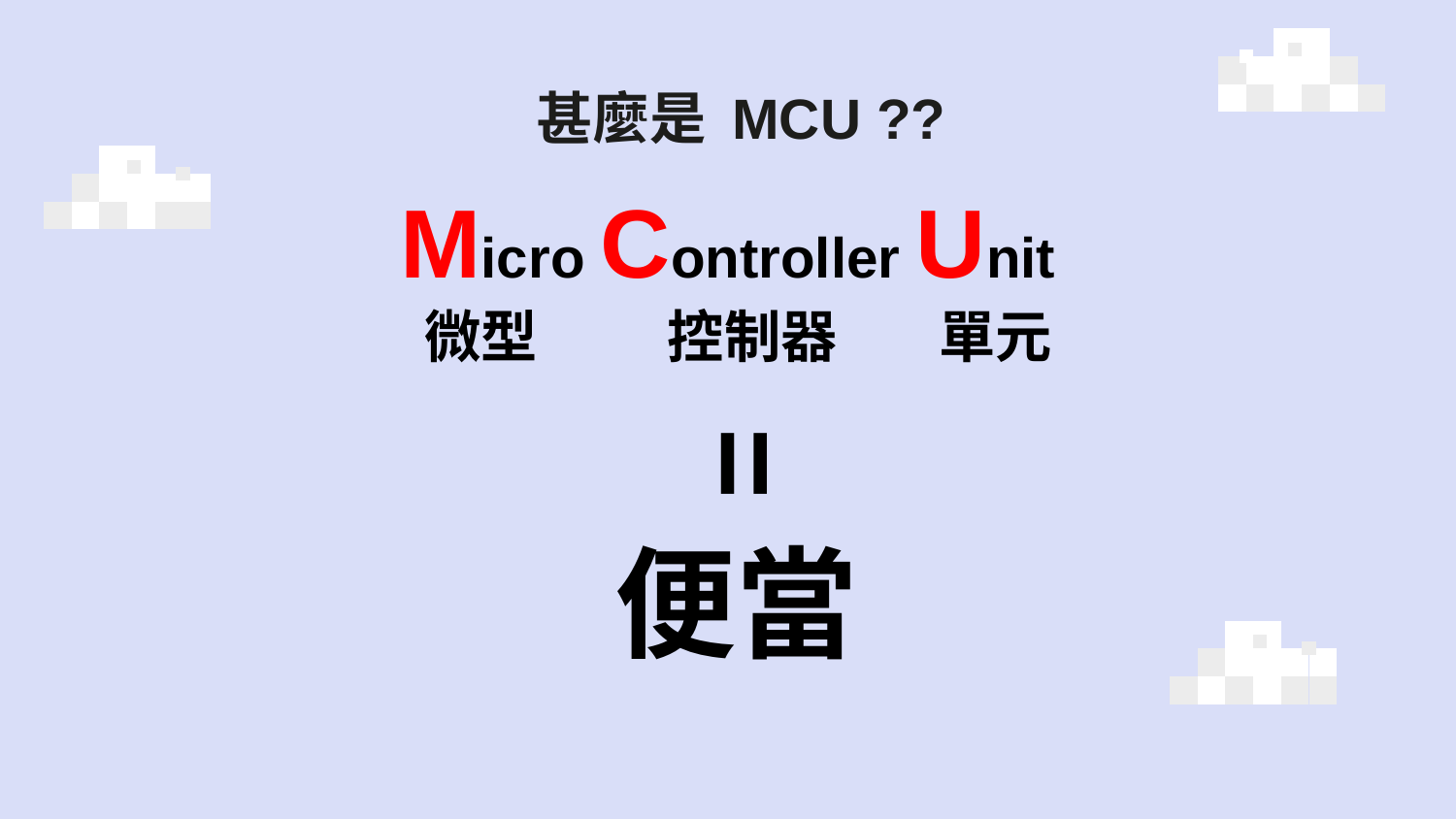

甚麼是 MCU ??
Micro Controller Unit
微型
控制器
單元
=
便當